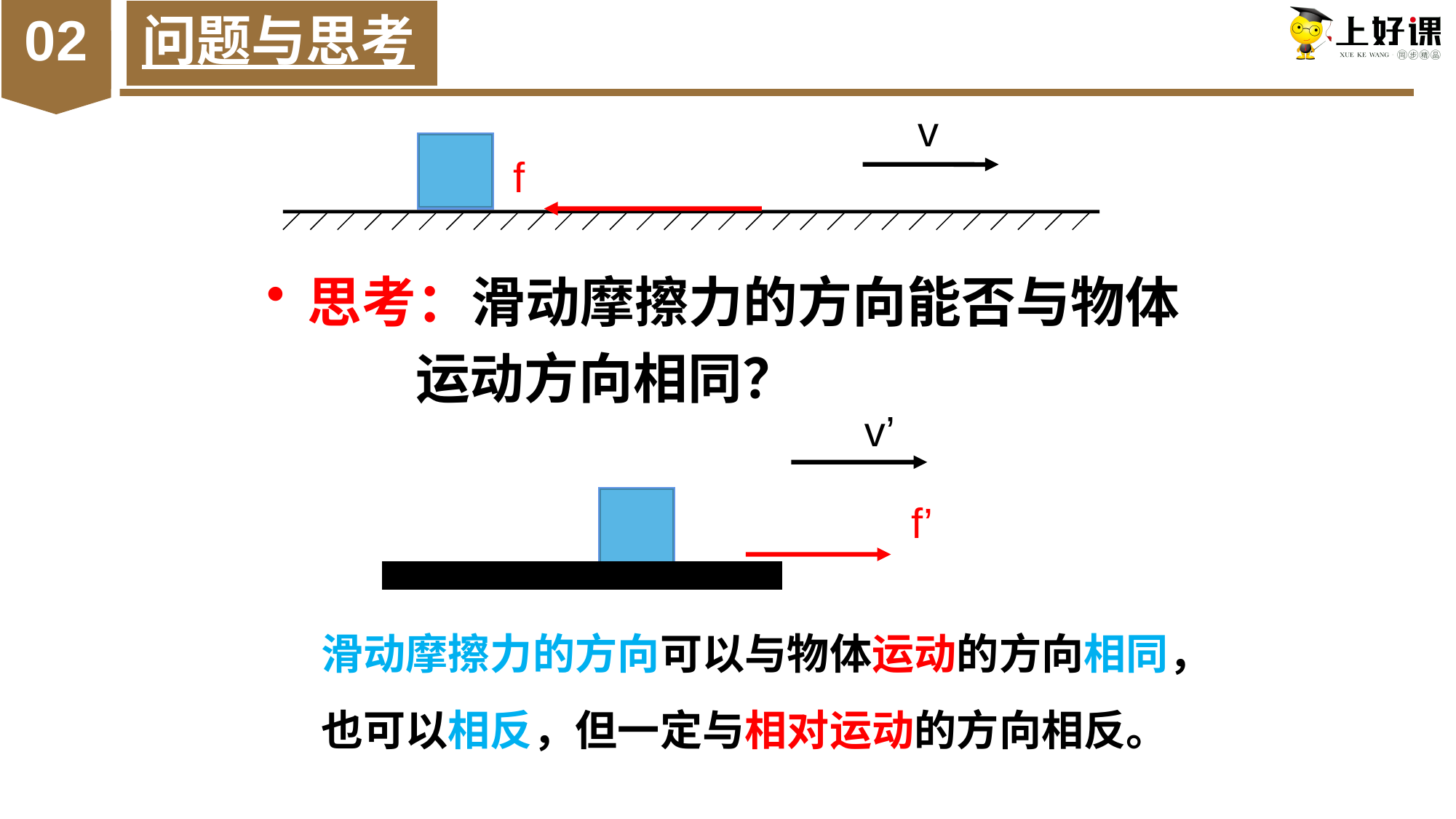

02
问题与思考

v

f

思考：滑动摩擦力的方向能否与物体
           运动方向相同？
v’

f’

滑动摩擦力的方向可以与物体运动的方向相同，也可以相反，但一定与相对运动的方向相反。